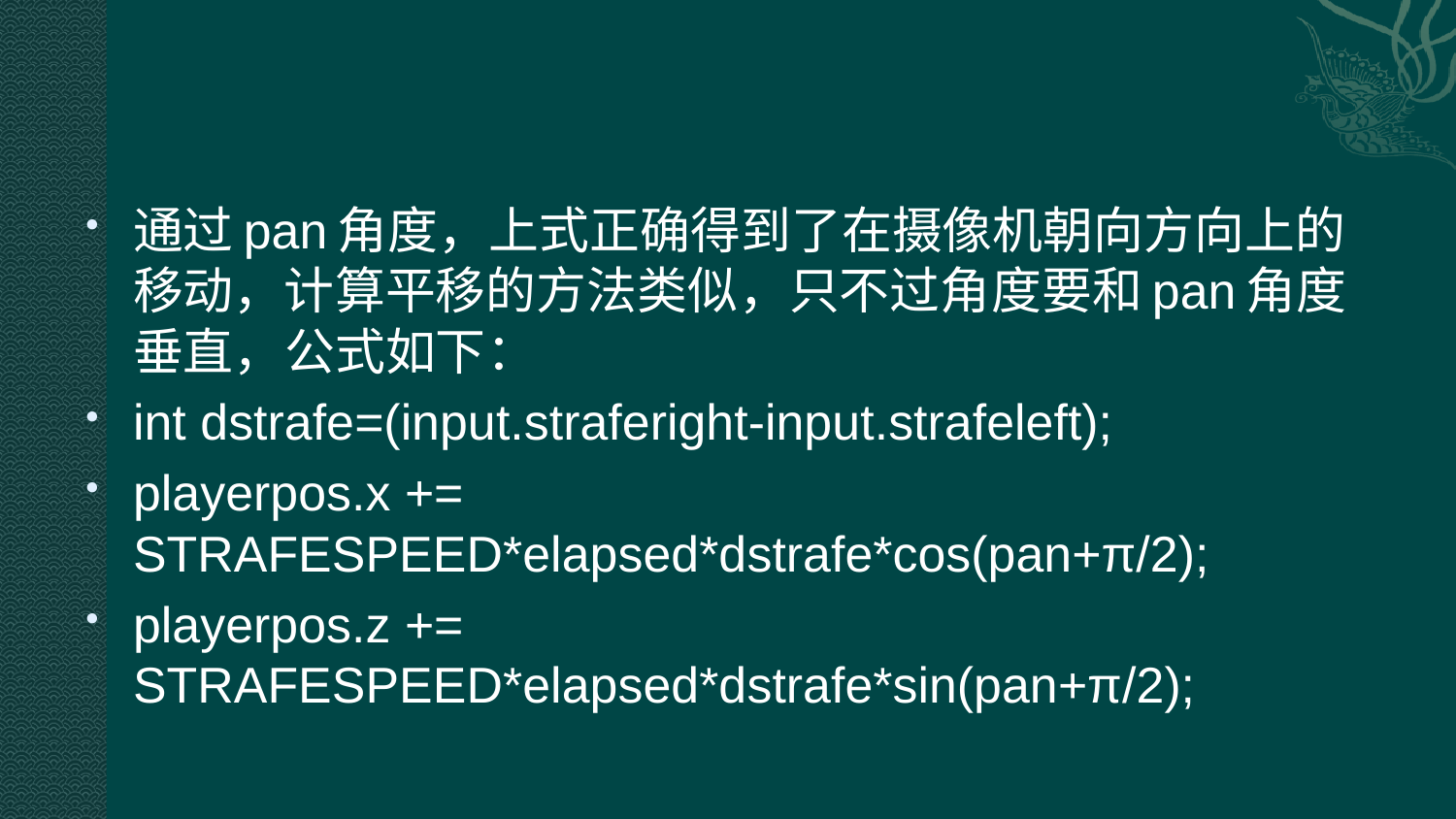

#
通过pan角度，上式正确得到了在摄像机朝向方向上的移动，计算平移的方法类似，只不过角度要和pan角度垂直，公式如下：
int dstrafe=(input.straferight-input.strafeleft);
playerpos.x += STRAFESPEED*elapsed*dstrafe*cos(pan+π/2);
playerpos.z += STRAFESPEED*elapsed*dstrafe*sin(pan+π/2);